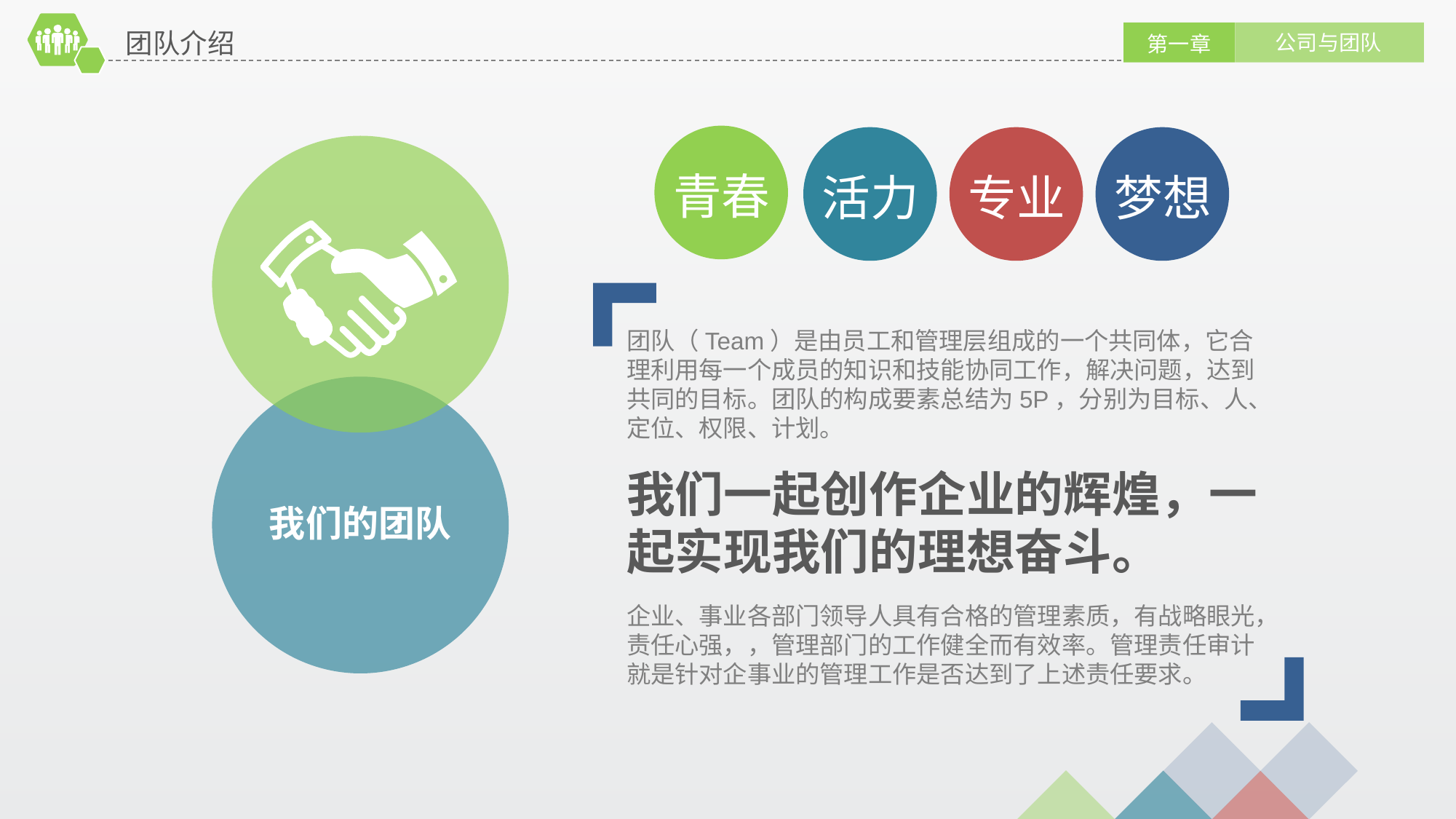

团队介绍

公司与团队
第一章

青春
活力
专业
梦想

团队（Team）是由员工和管理层组成的一个共同体，它合理利用每一个成员的知识和技能协同工作，解决问题，达到共同的目标。团队的构成要素总结为5P，分别为目标、人、定位、权限、计划。

我们一起创作企业的辉煌，一起实现我们的理想奋斗。
我们的团队
企业、事业各部门领导人具有合格的管理素质，有战略眼光，责任心强，，管理部门的工作健全而有效率。管理责任审计就是针对企事业的管理工作是否达到了上述责任要求。